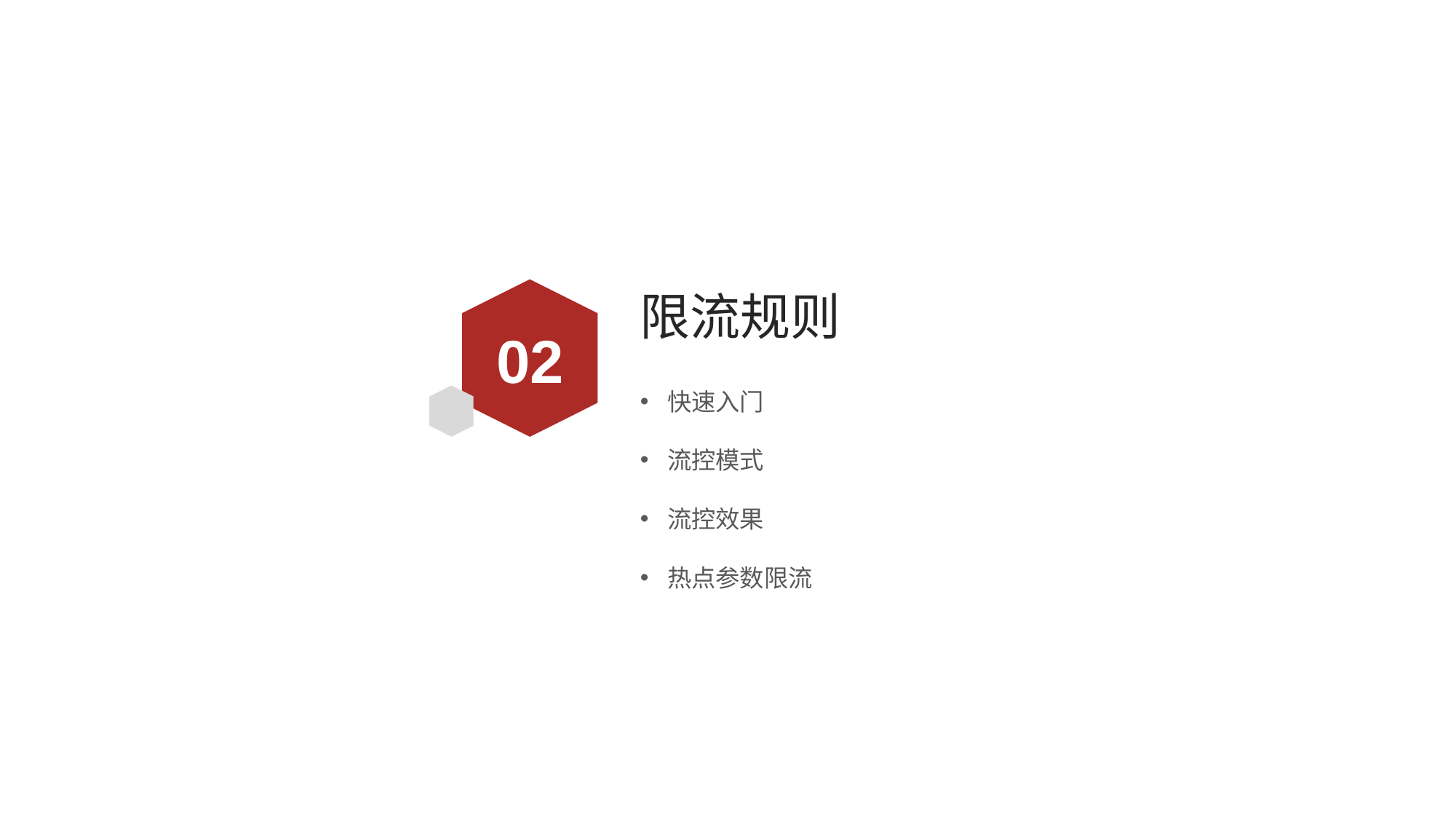

# 限流规则
02
快速入门
流控模式
流控效果
热点参数限流